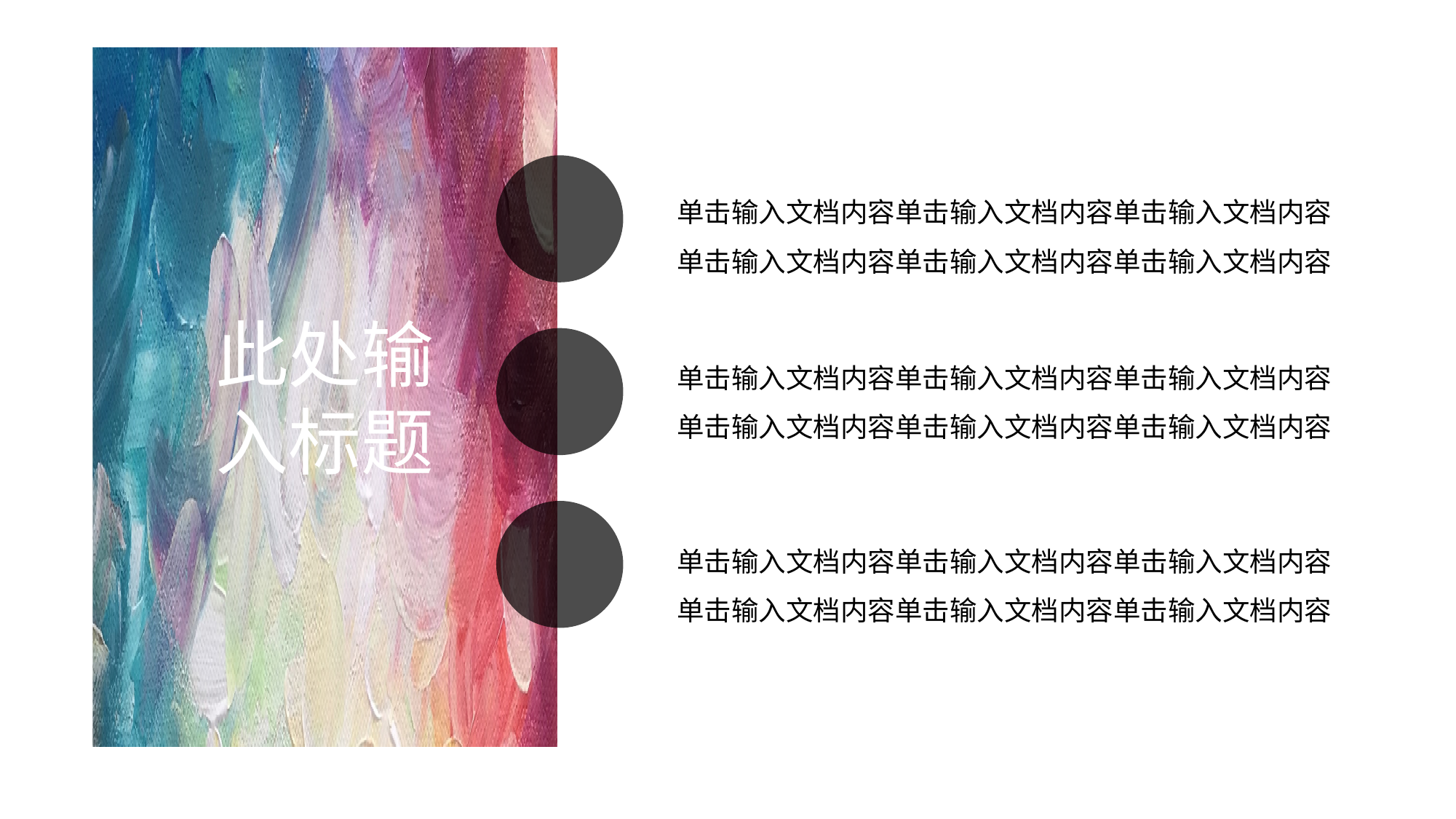

单击输入文档内容单击输入文档内容单击输入文档内容单击输入文档内容单击输入文档内容单击输入文档内容
此处输入标题

单击输入文档内容单击输入文档内容单击输入文档内容单击输入文档内容单击输入文档内容单击输入文档内容

单击输入文档内容单击输入文档内容单击输入文档内容单击输入文档内容单击输入文档内容单击输入文档内容